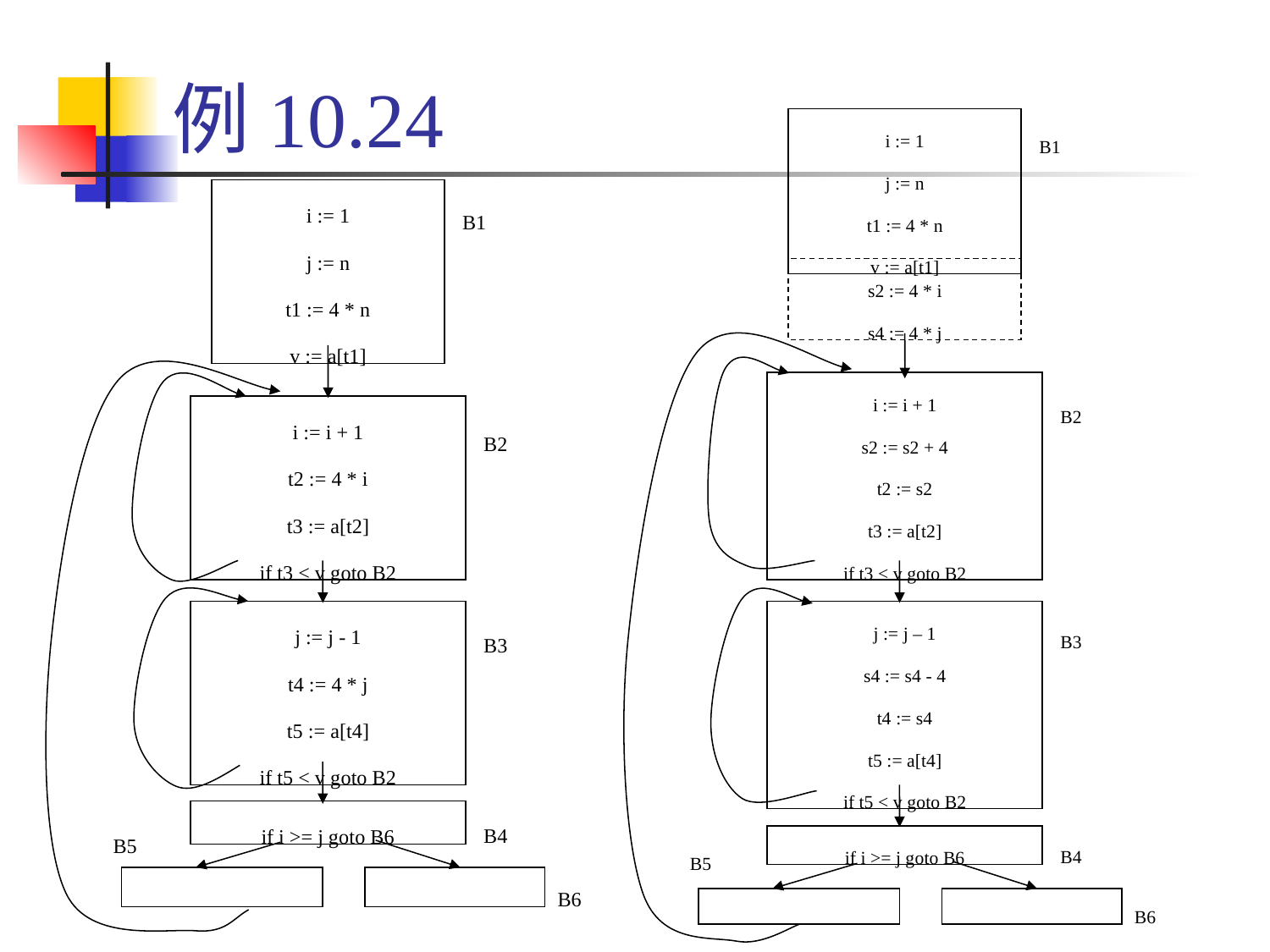

# 例10.24
i := 1
j := n
t1 := 4 * n
v := a[t1]
B1
i := 1
j := n
t1 := 4 * n
v := a[t1]
B1
s2 := 4 * i
s4 := 4 * j

i := i + 1
s2 := s2 + 4
t2 := s2
t3 := a[t2]
if t3 < v goto B2
B2
i := i + 1
t2 := 4 * i
t3 := a[t2]
if t3 < v goto B2
B2

j := j - 1
t4 := 4 * j
t5 := a[t4]
if t5 < v goto B2
j := j – 1
s4 := s4 - 4
t4 := s4
t5 := a[t4]
if t5 < v goto B2
B3
B3

B4
if i >= j goto B6
B5
B4
B5
if i >= j goto B6

B6

B6